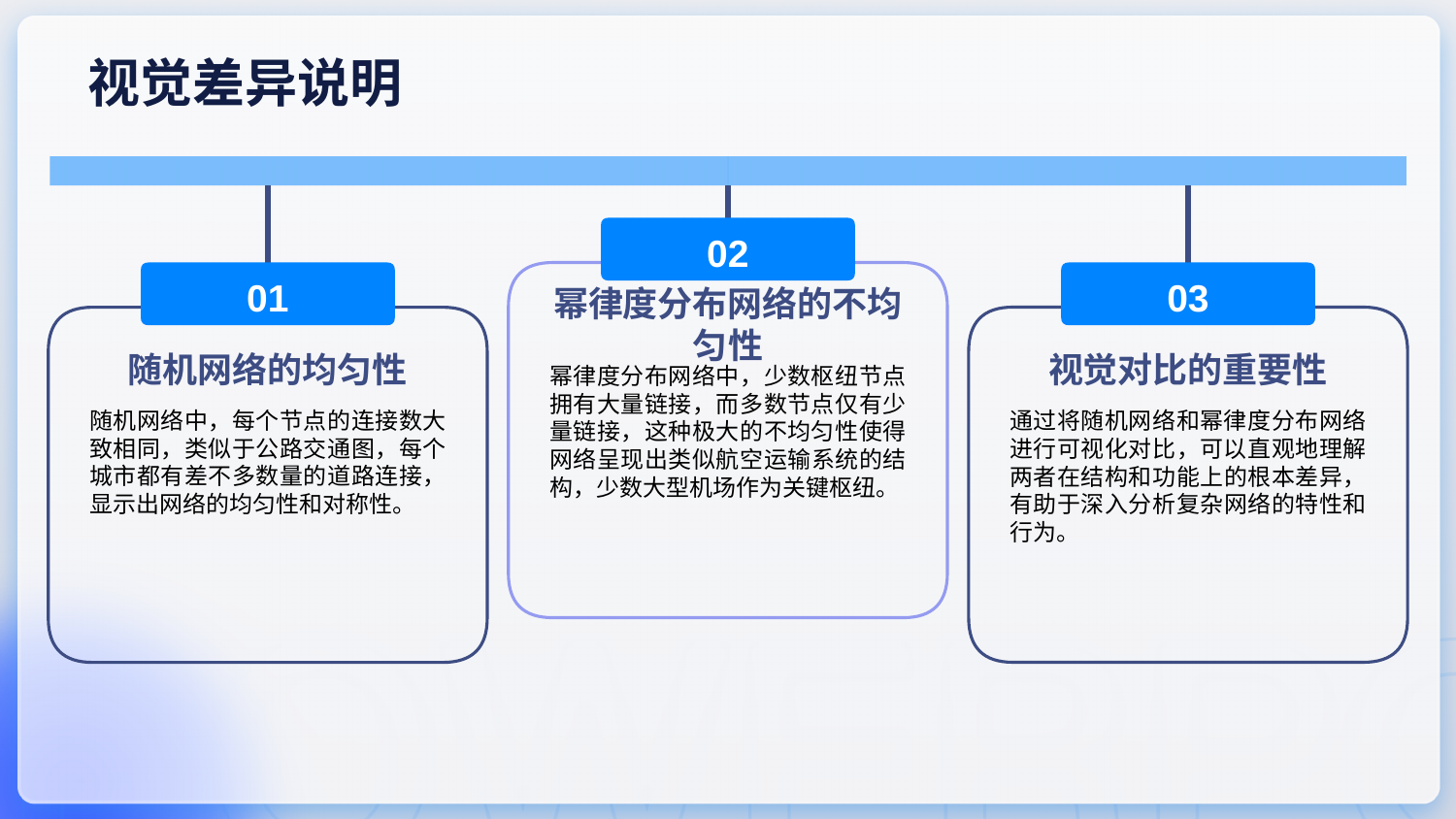

视觉差异说明

02

01
03

幂律度分布网络的不均匀性

随机网络的均匀性
视觉对比的重要性
幂律度分布网络中，少数枢纽节点拥有大量链接，而多数节点仅有少量链接，这种极大的不均匀性使得网络呈现出类似航空运输系统的结构，少数大型机场作为关键枢纽。
随机网络中，每个节点的连接数大致相同，类似于公路交通图，每个城市都有差不多数量的道路连接，显示出网络的均匀性和对称性。
通过将随机网络和幂律度分布网络进行可视化对比，可以直观地理解两者在结构和功能上的根本差异，有助于深入分析复杂网络的特性和行为。